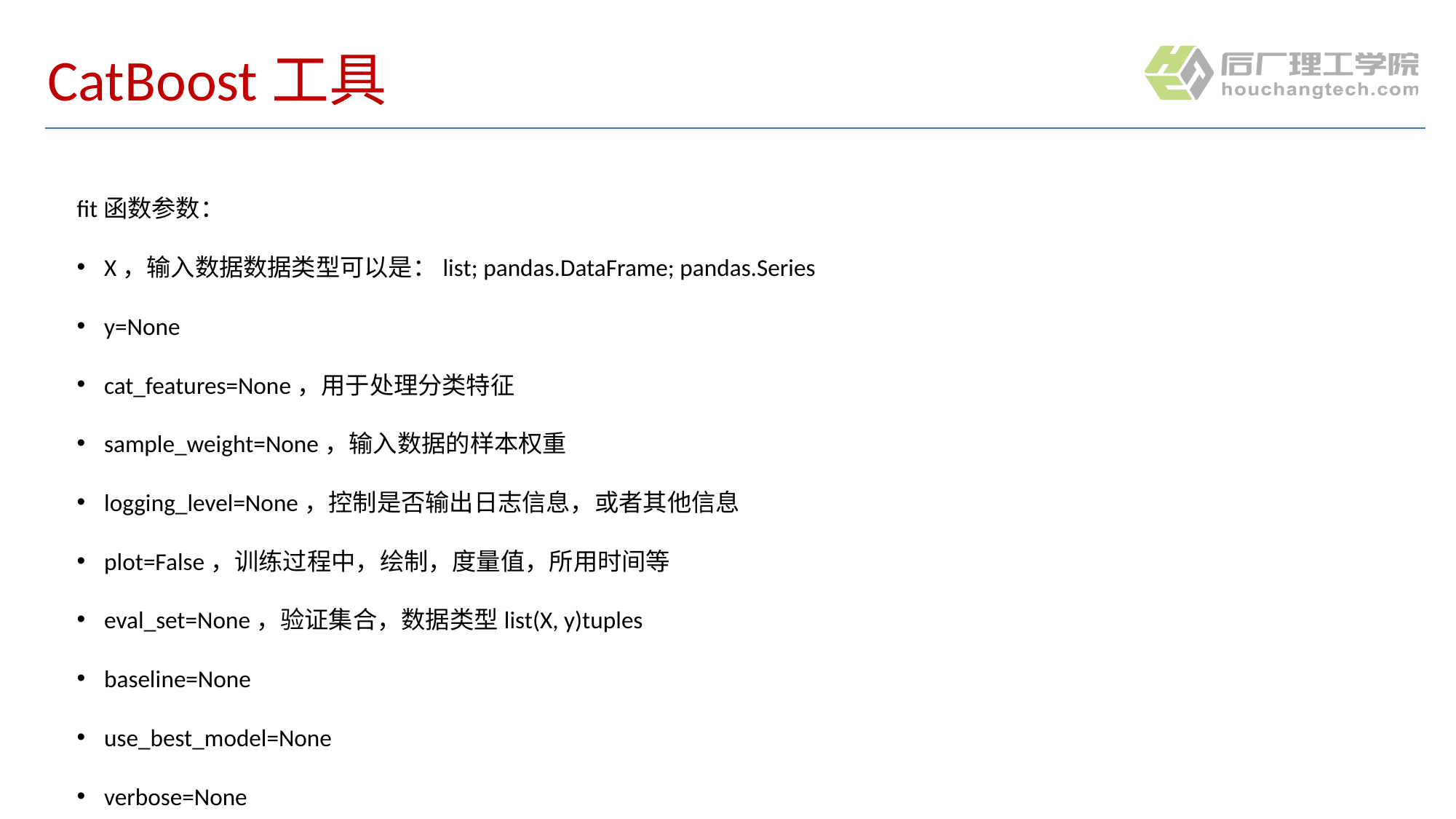

# CatBoost工具
fit函数参数：
X，输入数据数据类型可以是：list; pandas.DataFrame; pandas.Series
y=None
cat_features=None，用于处理分类特征
sample_weight=None，输入数据的样本权重
logging_level=None，控制是否输出日志信息，或者其他信息
plot=False，训练过程中，绘制，度量值，所用时间等
eval_set=None，验证集合，数据类型list(X, y)tuples
baseline=None
use_best_model=None
verbose=None